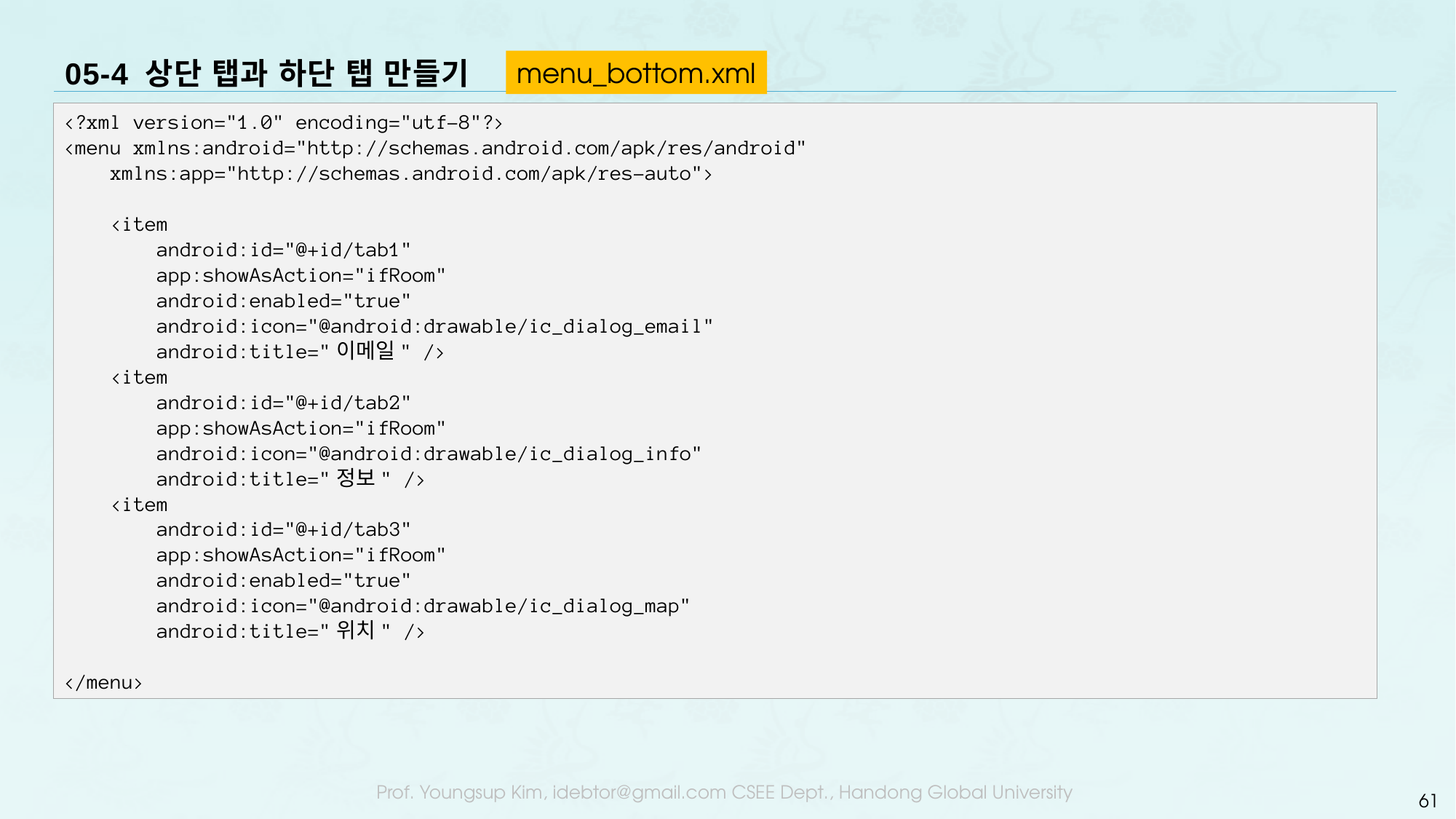

# 05-4 상단 탭과 하단 탭 만들기
menu_bottom.xml

<?xml version="1.0" encoding="utf-8"?>
<menu xmlns:android="http://schemas.android.com/apk/res/android"
    xmlns:app="http://schemas.android.com/apk/res-auto">

    <item
        android:id="@+id/tab1"
        app:showAsAction="ifRoom"
        android:enabled="true"
        android:icon="@android:drawable/ic_dialog_email"
        android:title="이메일" />
    <item
        android:id="@+id/tab2"
        app:showAsAction="ifRoom"
        android:icon="@android:drawable/ic_dialog_info"
        android:title="정보" />
    <item
        android:id="@+id/tab3"
        app:showAsAction="ifRoom"
        android:enabled="true"
        android:icon="@android:drawable/ic_dialog_map"
        android:title="위치" />

</menu>
61